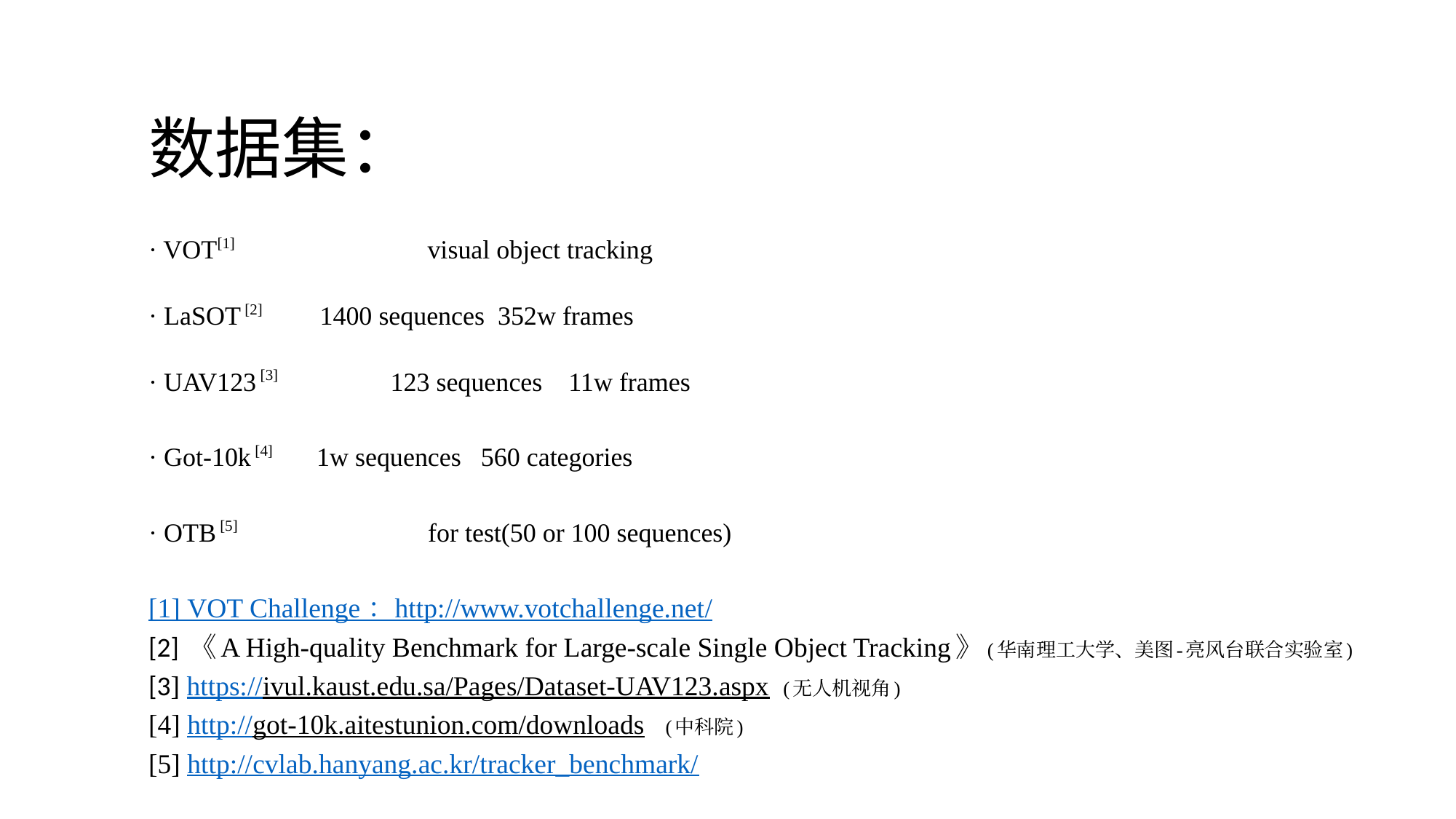

# 数据集：
· VOT[1] 	                      visual object tracking
· LaSOT [2] 	      1400 sequences  352w frames
· UAV123 [3]                  123 sequences    11w frames

· Got-10k [4] 	     1w sequences   560 categories

· OTB [5] 	                      for test(50 or 100 sequences)

[1] VOT Challenge ：http://www.votchallenge.net/
[2] 《A High-quality Benchmark for Large-scale Single Object Tracking》(华南理工大学、美图-亮风台联合实验室)
[3] https://ivul.kaust.edu.sa/Pages/Dataset-UAV123.aspx  (无人机视角)
[4] http://got-10k.aitestunion.com/downloads   (中科院)
[5] http://cvlab.hanyang.ac.kr/tracker_benchmark/